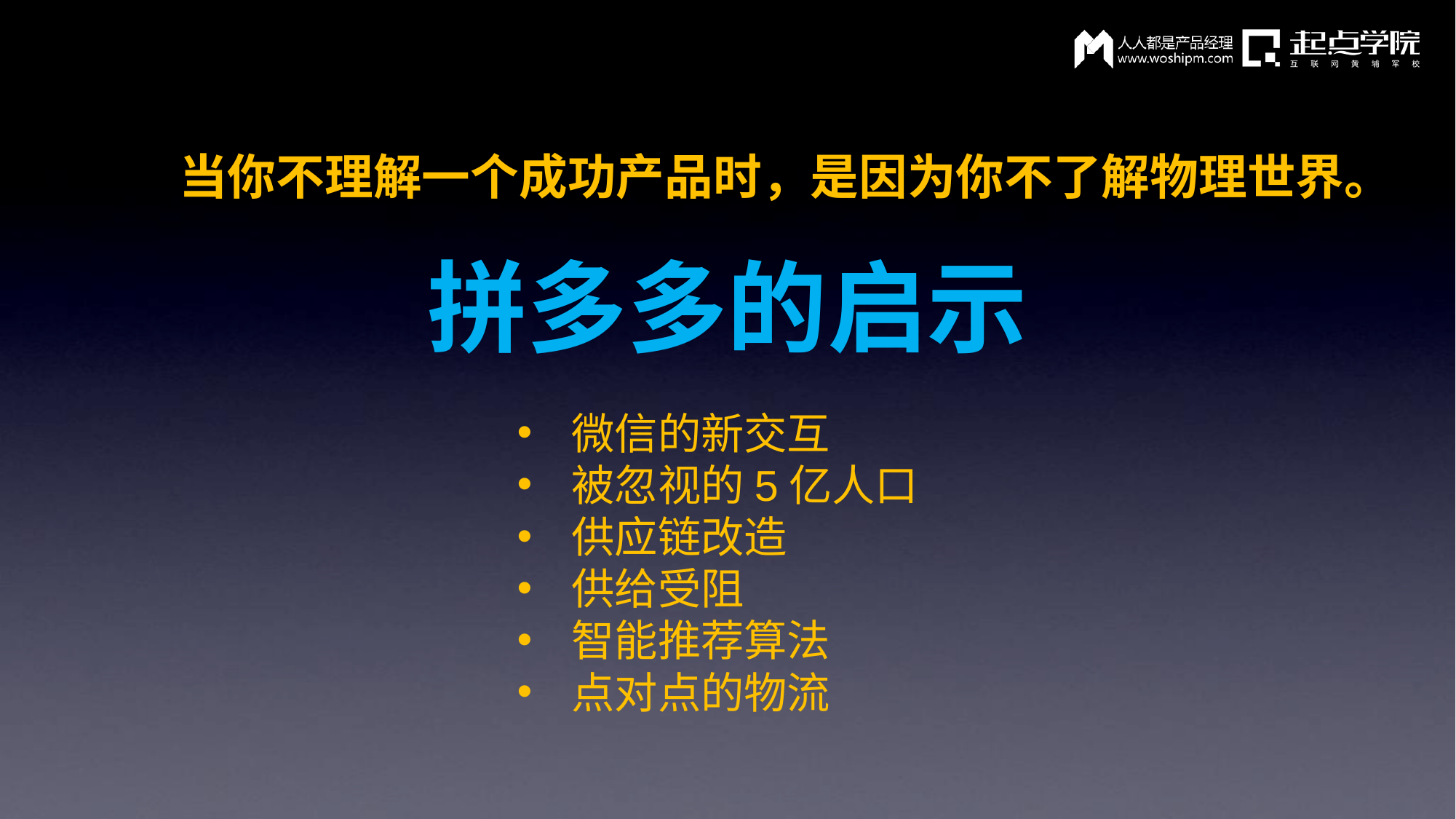

当你不理解一个成功产品时，是因为你不了解物理世界。
拼多多的启示
微信的新交互
被忽视的5亿人口
供应链改造
供给受阻
智能推荐算法
点对点的物流